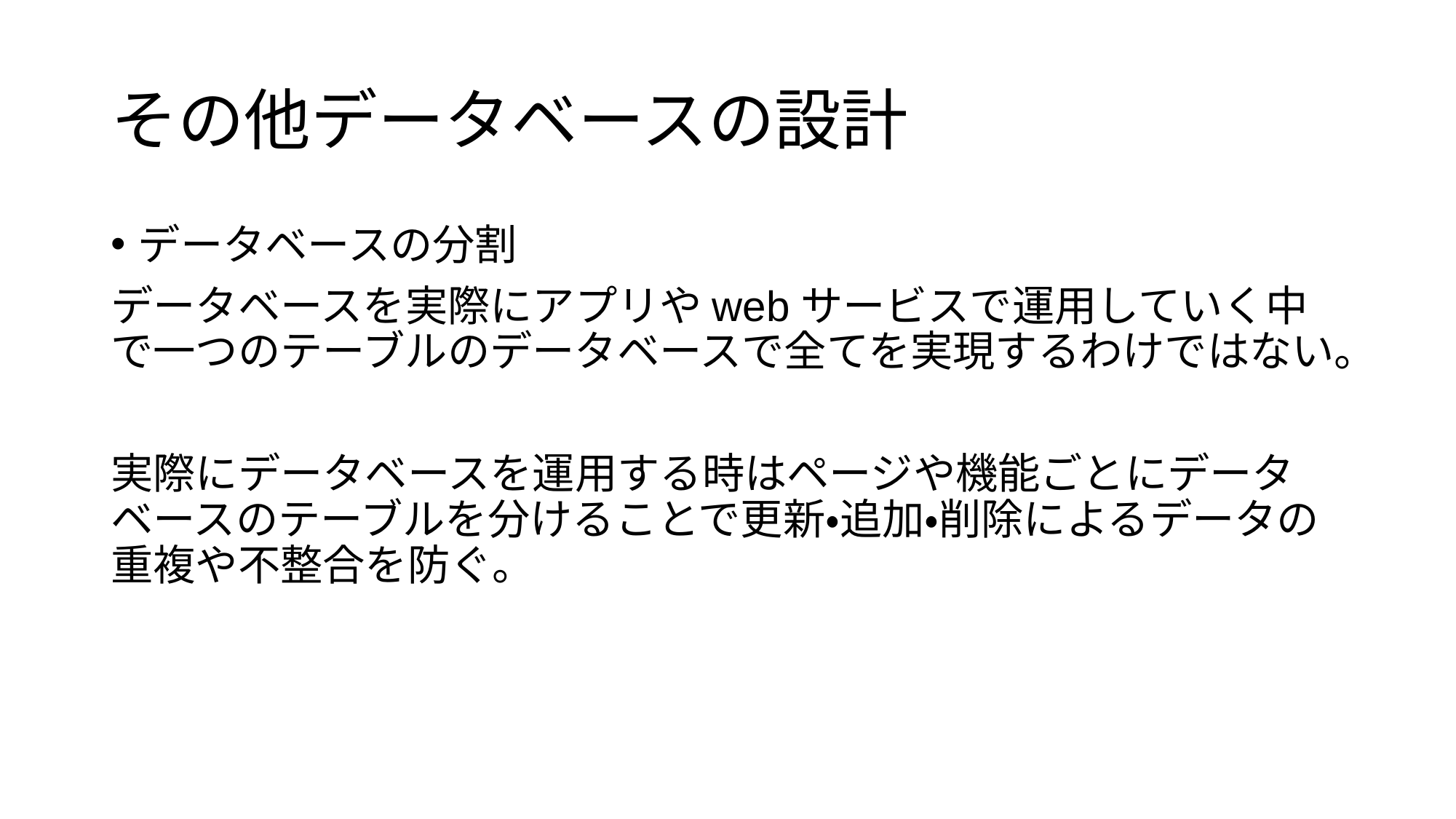

# その他データベースの設計
データベースの分割
データベースを実際にアプリやwebサービスで運用していく中で一つのテーブルのデータベースで全てを実現するわけではない。

実際にデータベースを運用する時はページや機能ごとにデータベースのテーブルを分けることで更新・追加・削除によるデータの重複や不整合を防ぐ。